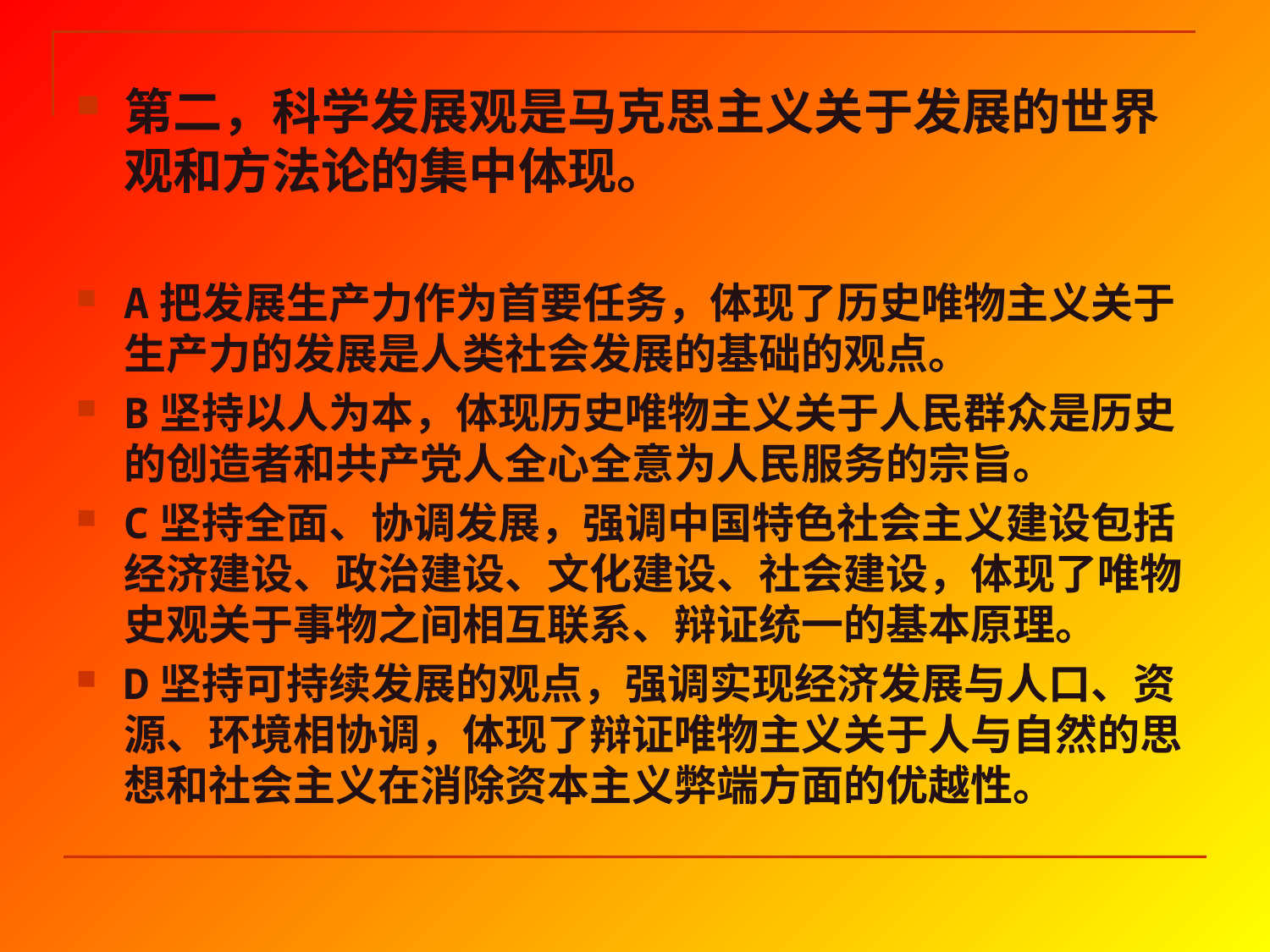

第二，科学发展观是马克思主义关于发展的世界观和方法论的集中体现。

A把发展生产力作为首要任务，体现了历史唯物主义关于生产力的发展是人类社会发展的基础的观点。
B坚持以人为本，体现历史唯物主义关于人民群众是历史的创造者和共产党人全心全意为人民服务的宗旨。
C坚持全面、协调发展，强调中国特色社会主义建设包括经济建设、政治建设、文化建设、社会建设，体现了唯物史观关于事物之间相互联系、辩证统一的基本原理。
D坚持可持续发展的观点，强调实现经济发展与人口、资源、环境相协调，体现了辩证唯物主义关于人与自然的思想和社会主义在消除资本主义弊端方面的优越性。